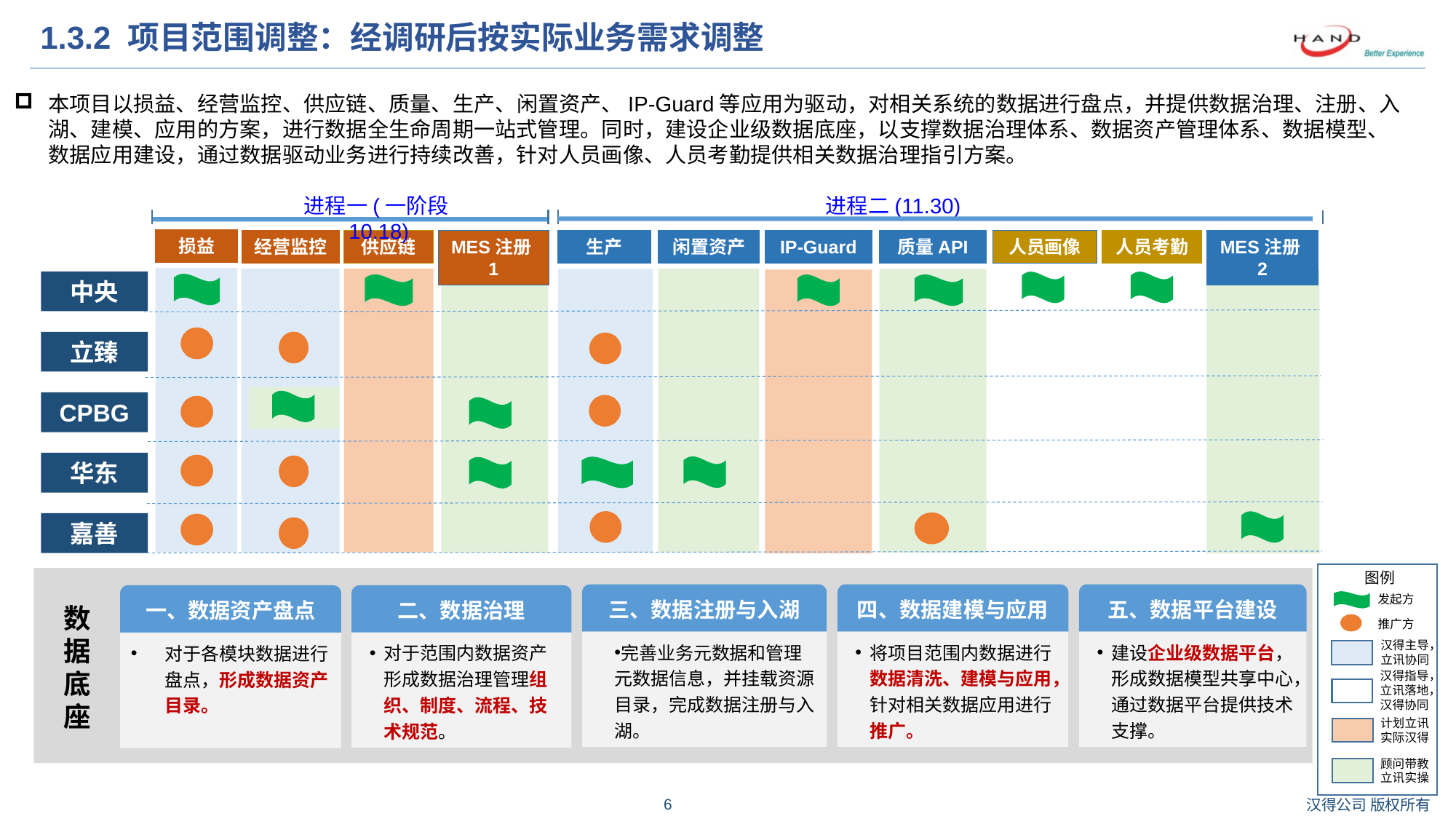

# 1.3.2 项目范围调整：经调研后按实际业务需求调整
本项目以损益、经营监控、供应链、质量、生产、闲置资产、IP-Guard等应用为驱动，对相关系统的数据进行盘点，并提供数据治理、注册、入湖、建模、应用的方案，进行数据全生命周期一站式管理。同时，建设企业级数据底座，以支撑数据治理体系、数据资产管理体系、数据模型、数据应用建设，通过数据驱动业务进行持续改善，针对人员画像、人员考勤提供相关数据治理指引方案。
进程一(一阶段10.18)
进程二(11.30)

损益

闲置资产

人员画像

人员考勤

经营监控
供应链

MES注册1

生产

质量API

MES注册2

IP-Guard

中央

立臻

CPBG

华东

嘉善

图例

三、数据注册与入湖
完善业务元数据和管理元数据信息，并挂载资源目录，完成数据注册与入湖。
四、数据建模与应用
将项目范围内数据进行数据清洗、建模与应用，针对相关数据应用进行推广。
五、数据平台建设
建设企业级数据平台，形成数据模型共享中心，通过数据平台提供技术支撑。
一、数据资产盘点
对于各模块数据进行盘点，形成数据资产目录。

二、数据治理
对于范围内数据资产形成数据治理管理组织、制度、流程、技术规范。
发起方

推广方

数据底座
汉得主导，
立讯协同

汉得指导，
立讯落地，
汉得协同

计划立讯
实际汉得

顾问带教
立讯实操